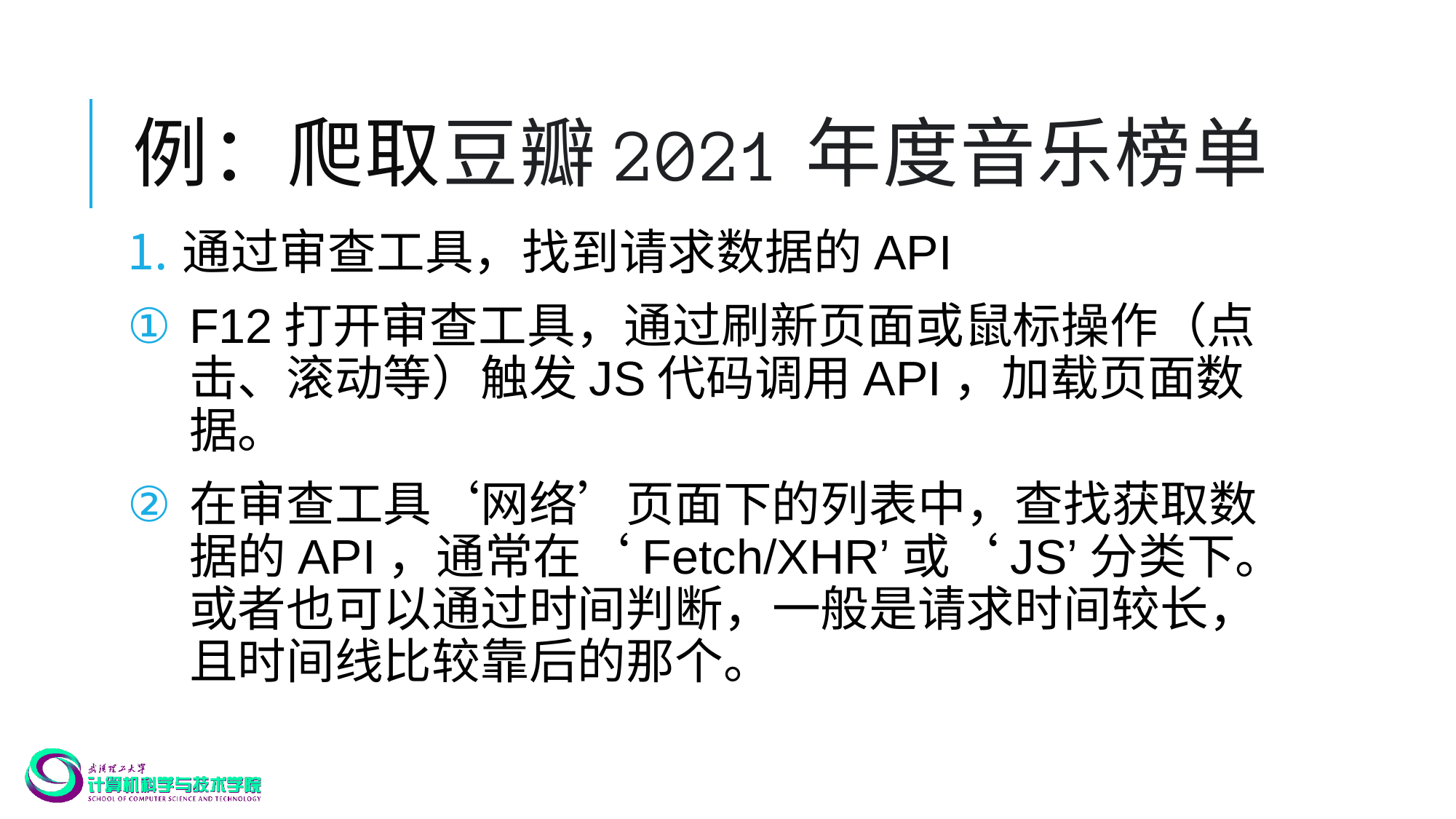

# 例：爬取豆瓣2021年度音乐榜单
通过审查工具，找到请求数据的API
F12打开审查工具，通过刷新页面或鼠标操作（点击、滚动等）触发JS代码调用API，加载页面数据。
在审查工具‘网络’页面下的列表中，查找获取数据的API，通常在‘Fetch/XHR’或‘JS’分类下。或者也可以通过时间判断，一般是请求时间较长，且时间线比较靠后的那个。